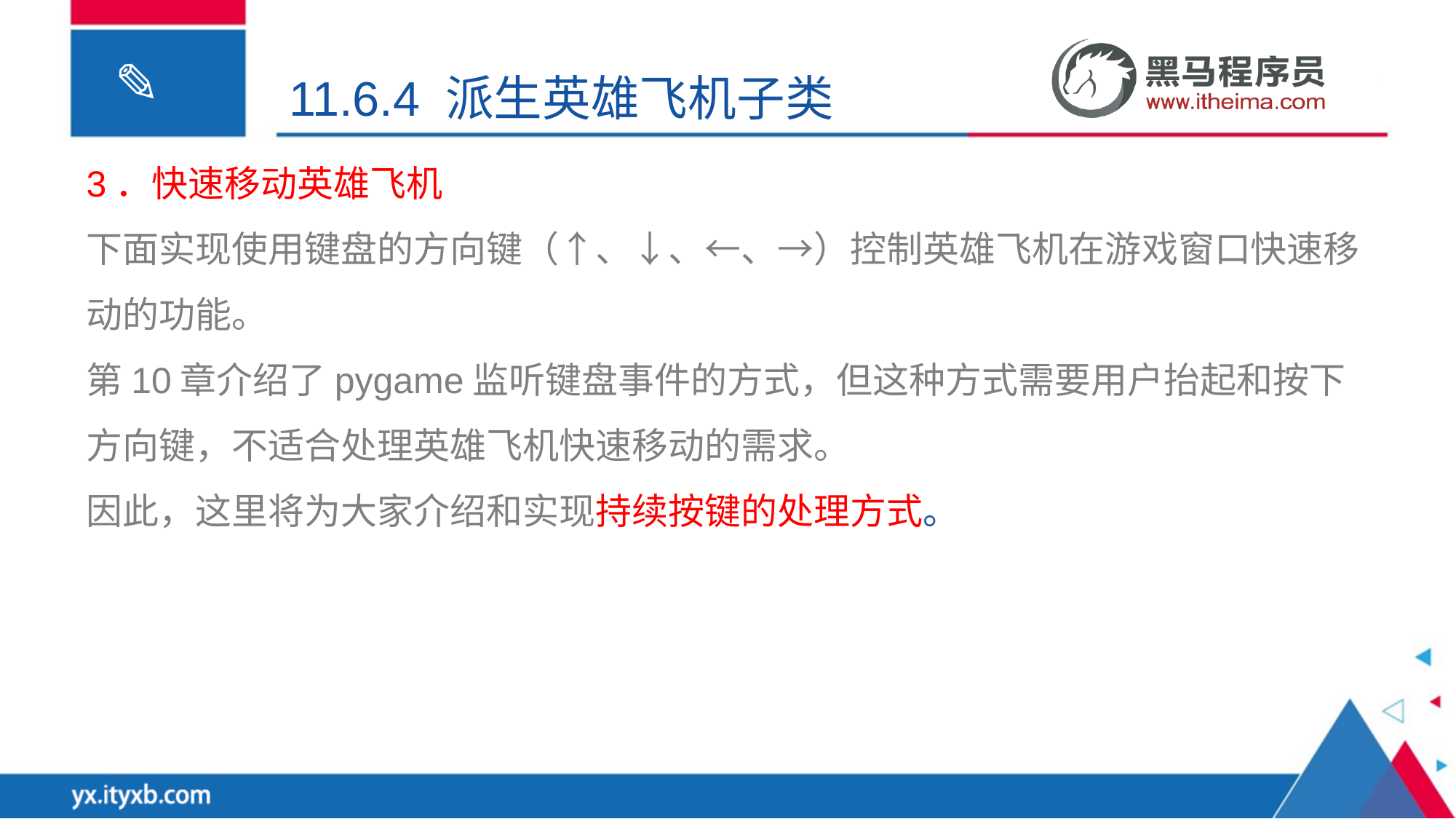

11.6.4 派生英雄飞机子类
3．快速移动英雄飞机
下面实现使用键盘的方向键（↑、↓、←、→）控制英雄飞机在游戏窗口快速移动的功能。
第10章介绍了pygame监听键盘事件的方式，但这种方式需要用户抬起和按下方向键，不适合处理英雄飞机快速移动的需求。
因此，这里将为大家介绍和实现持续按键的处理方式。